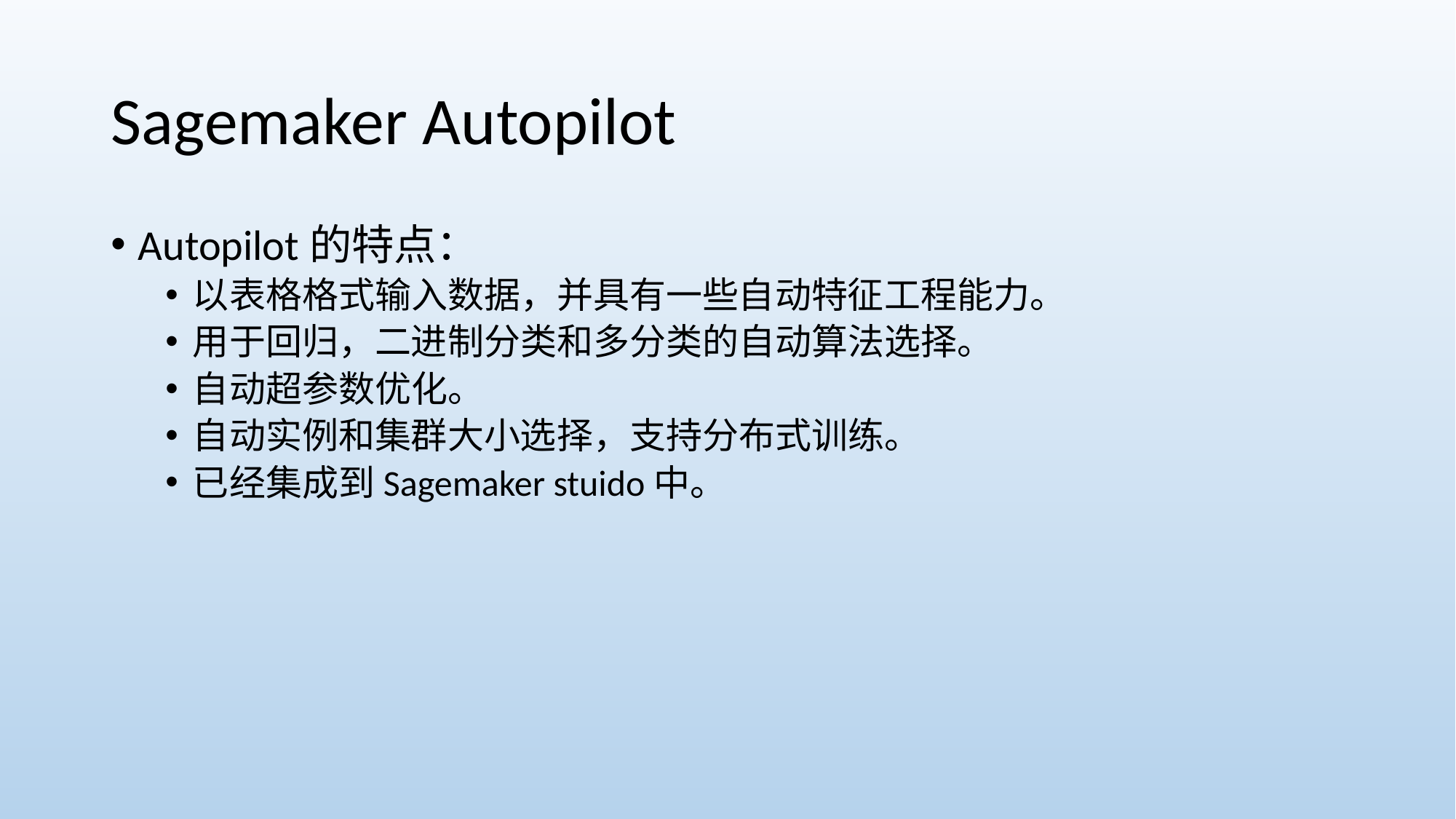

# Sagemaker Autopilot
Autopilot的特点：
以表格格式输入数据，并具有一些自动特征工程能力。
用于回归，二进制分类和多分类的自动算法选择。
自动超参数优化。
自动实例和集群大小选择，支持分布式训练。
已经集成到Sagemaker stuido中。